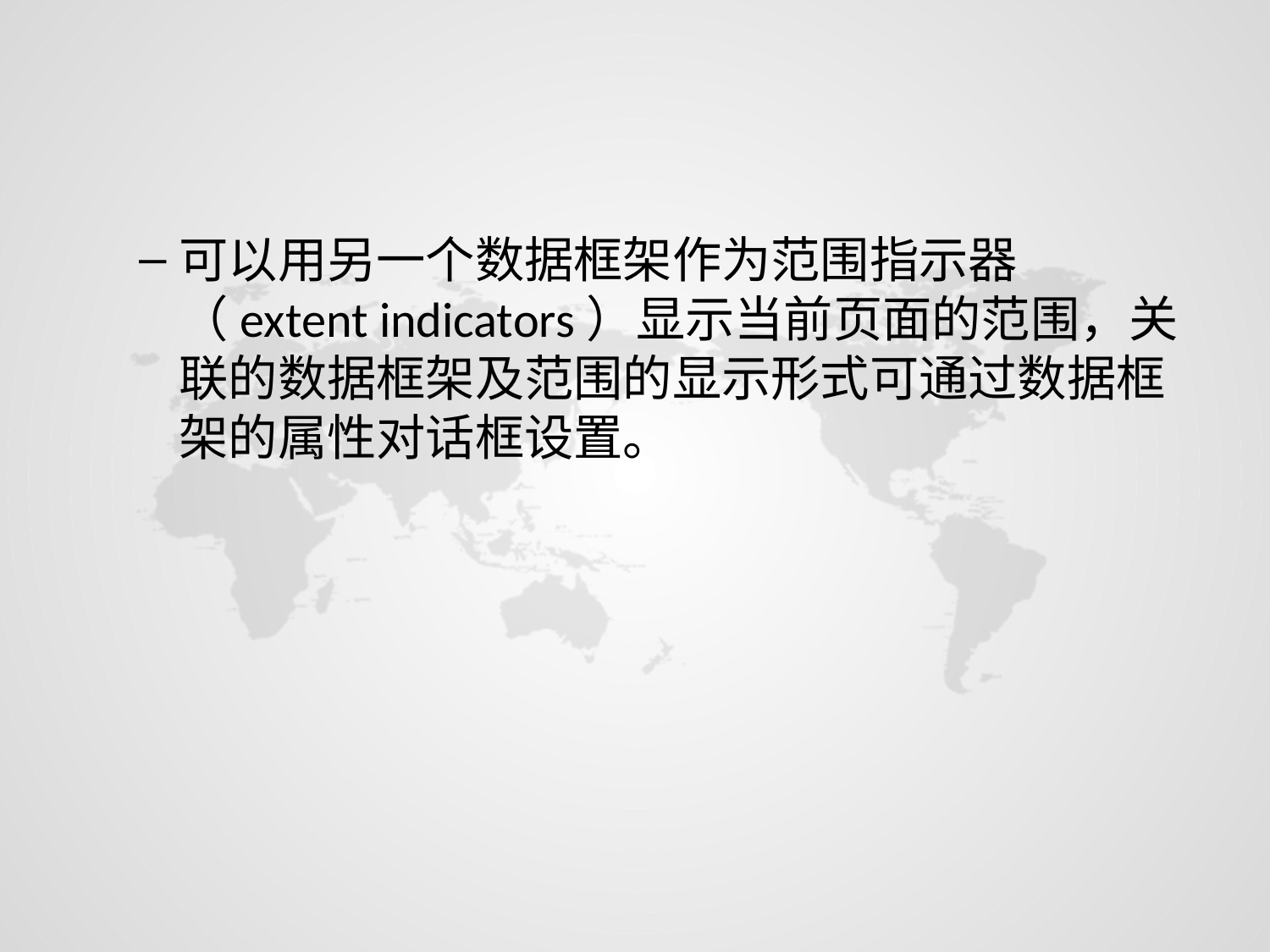

#
可以用另一个数据框架作为范围指示器（extent indicators）显示当前页面的范围，关联的数据框架及范围的显示形式可通过数据框架的属性对话框设置。